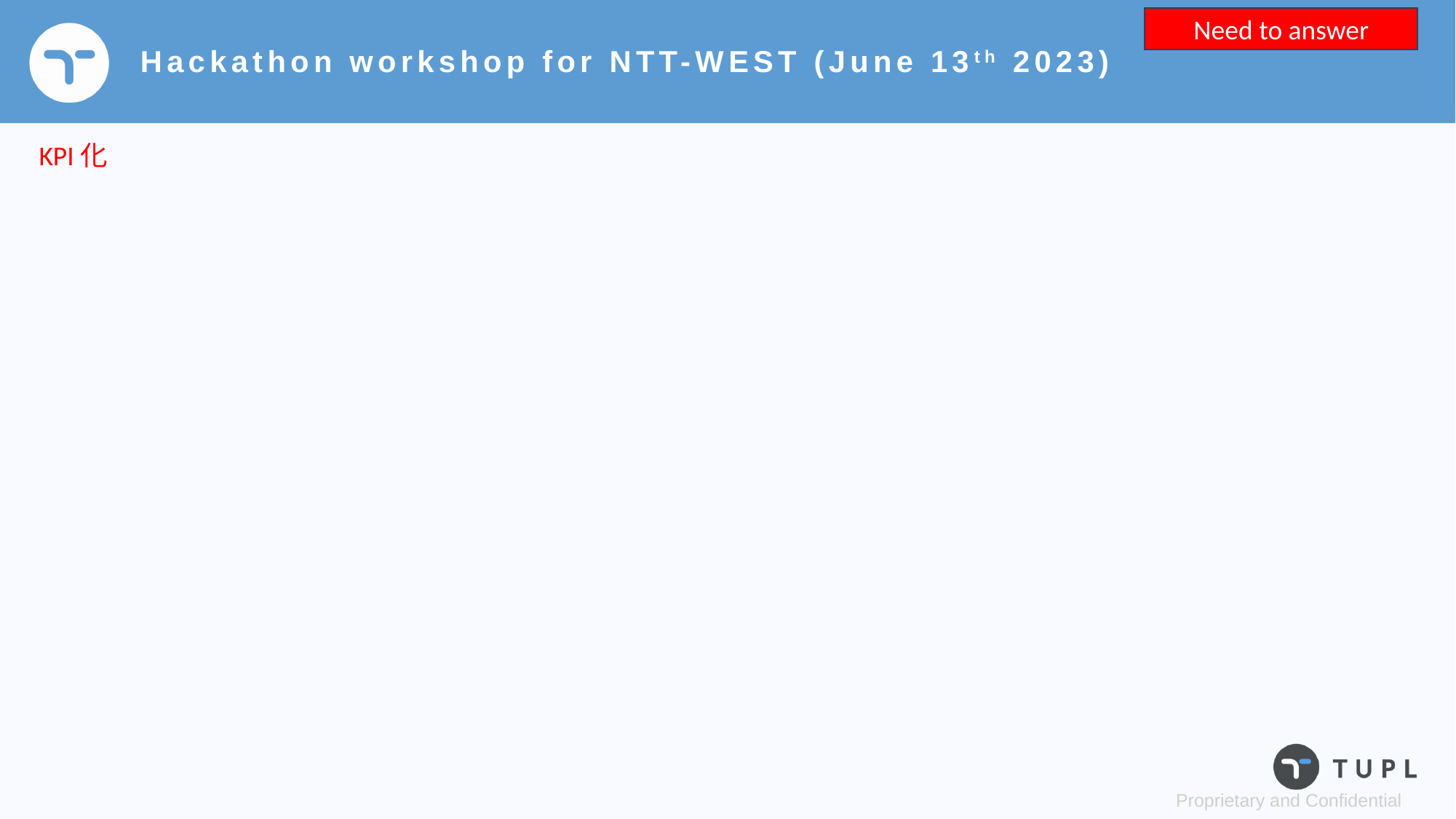

Need to answer
# Hackathon workshop for NTT-WEST (June 13th 2023)
KPI化